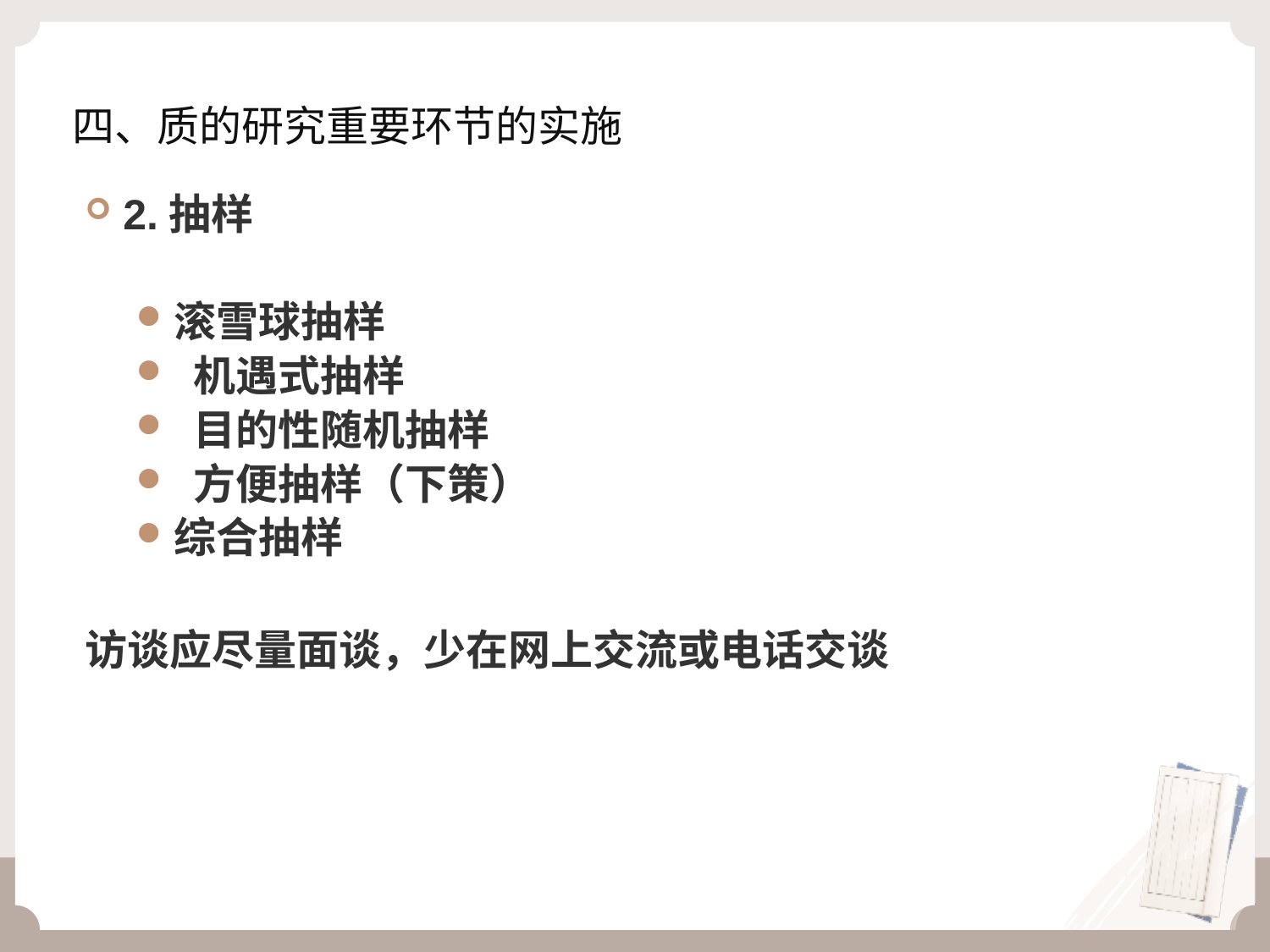

# 四、质的研究重要环节的实施
2.抽样

滚雪球抽样
 机遇式抽样
 目的性随机抽样
 方便抽样（下策）
综合抽样

访谈应尽量面谈，少在网上交流或电话交谈